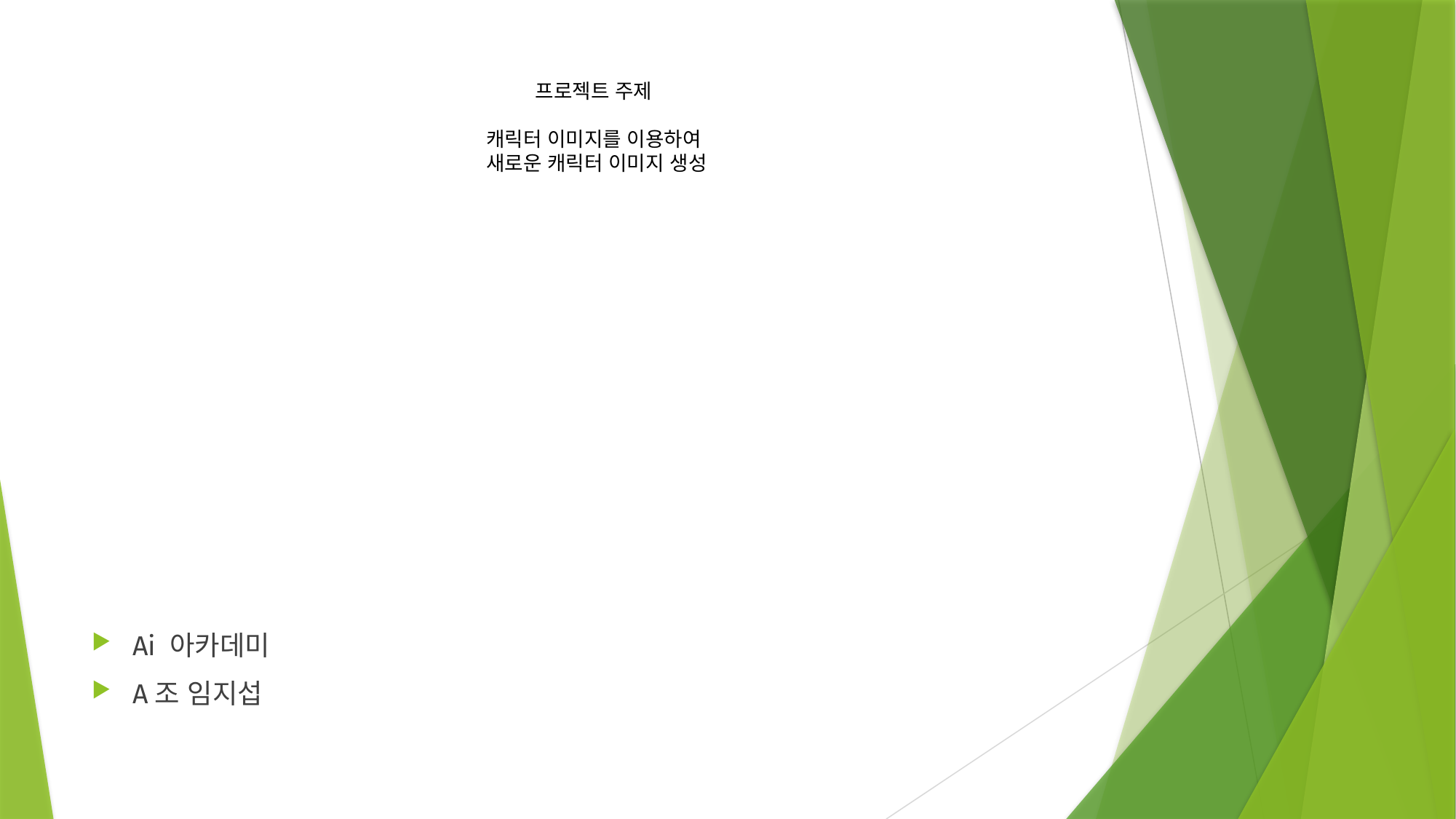

# 프로젝트 주제 캐릭터 이미지를 이용하여 새로운 캐릭터 이미지 생성
Ai 아카데미
A조 임지섭